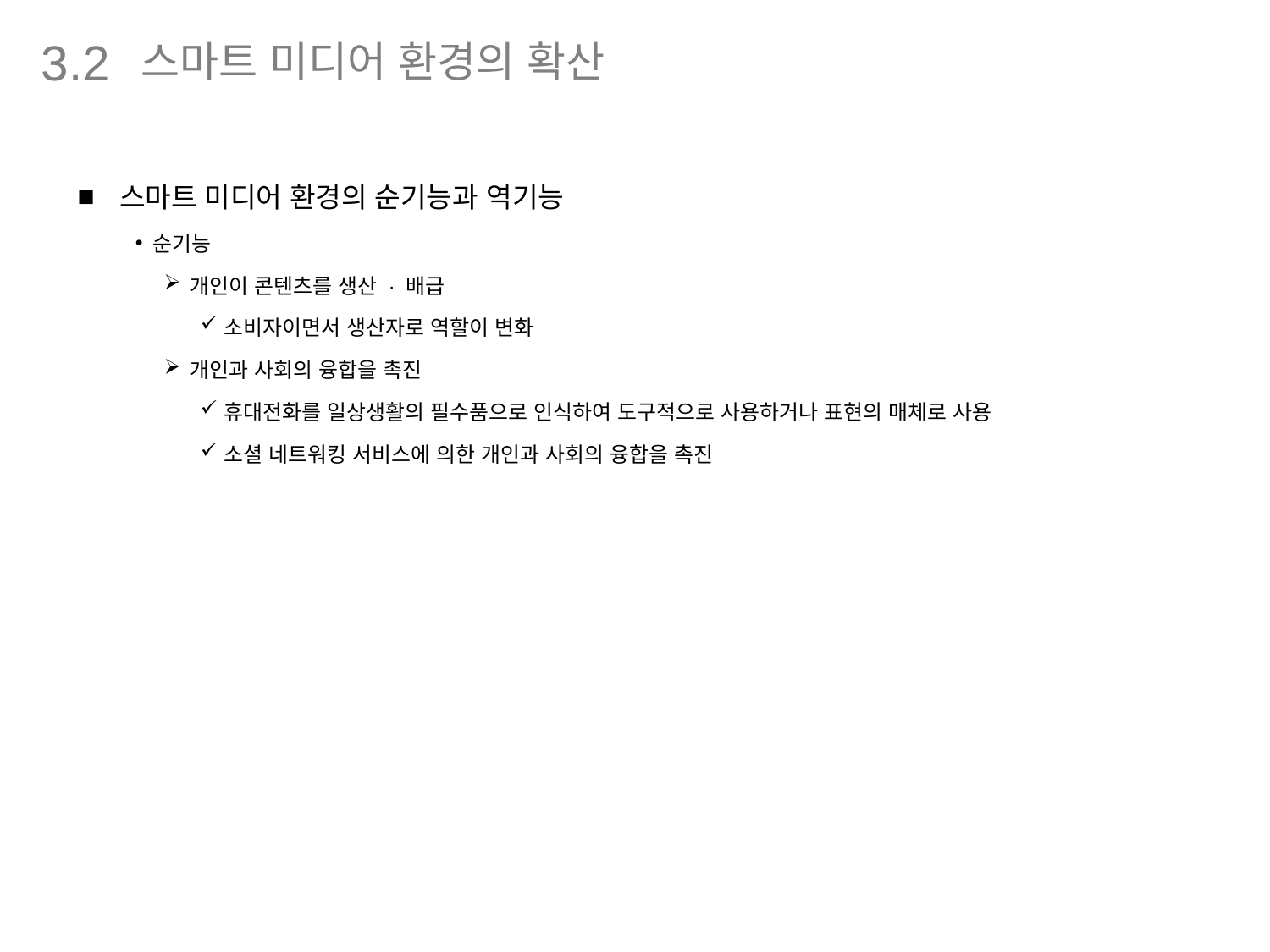

스마트 미디어 환경의 확산
3.2

스마트 미디어 환경의 순기능과 역기능
순기능
개인이 콘텐츠를 생산 · 배급
소비자이면서 생산자로 역할이 변화
개인과 사회의 융합을 촉진
휴대전화를 일상생활의 필수품으로 인식하여 도구적으로 사용하거나 표현의 매체로 사용
소셜 네트워킹 서비스에 의한 개인과 사회의 융합을 촉진